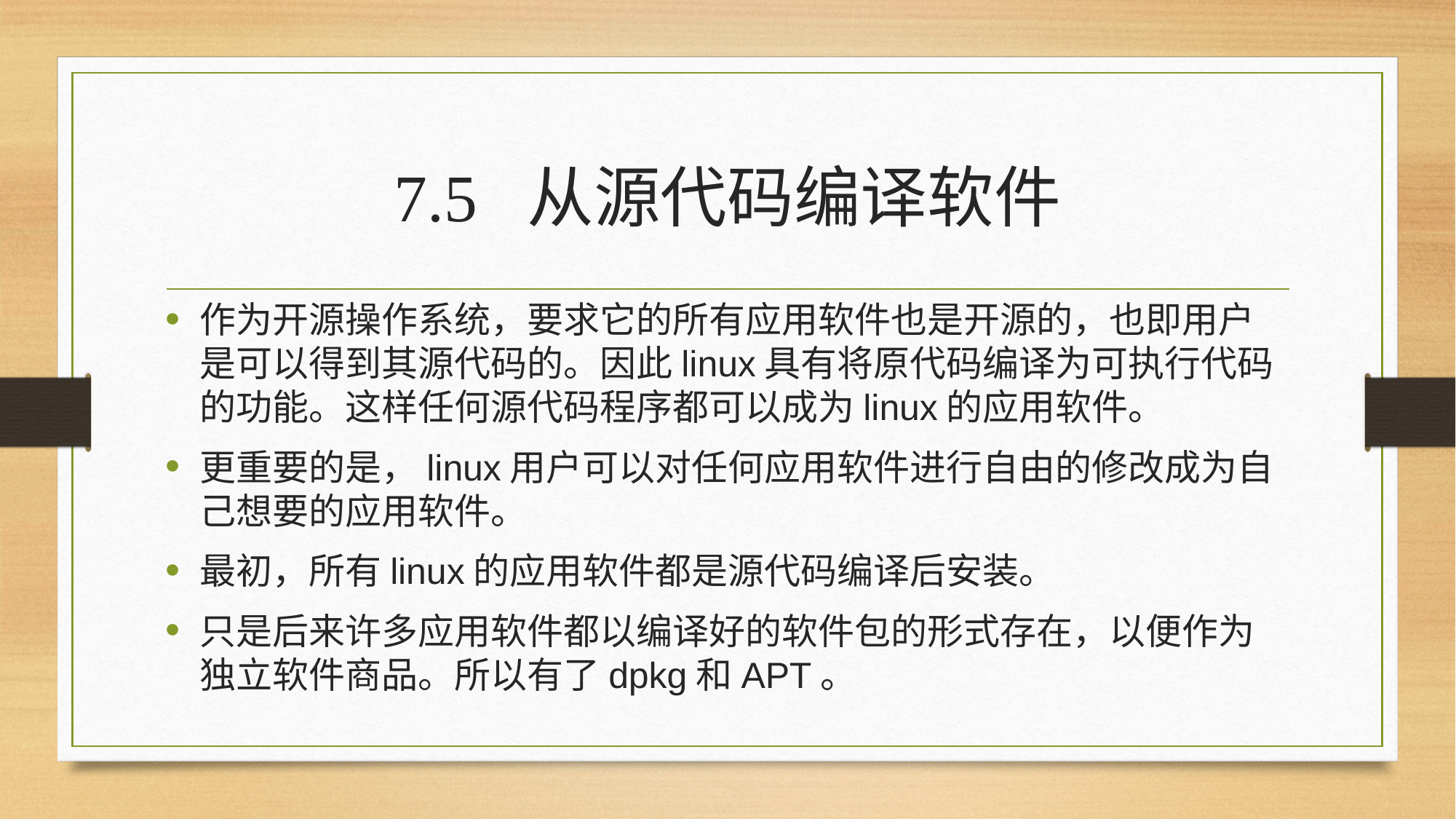

# 7.5  从源代码编译软件
作为开源操作系统，要求它的所有应用软件也是开源的，也即用户是可以得到其源代码的。因此linux具有将原代码编译为可执行代码的功能。这样任何源代码程序都可以成为linux的应用软件。
更重要的是，linux用户可以对任何应用软件进行自由的修改成为自己想要的应用软件。
最初，所有linux的应用软件都是源代码编译后安装。
只是后来许多应用软件都以编译好的软件包的形式存在，以便作为独立软件商品。所以有了dpkg和APT。